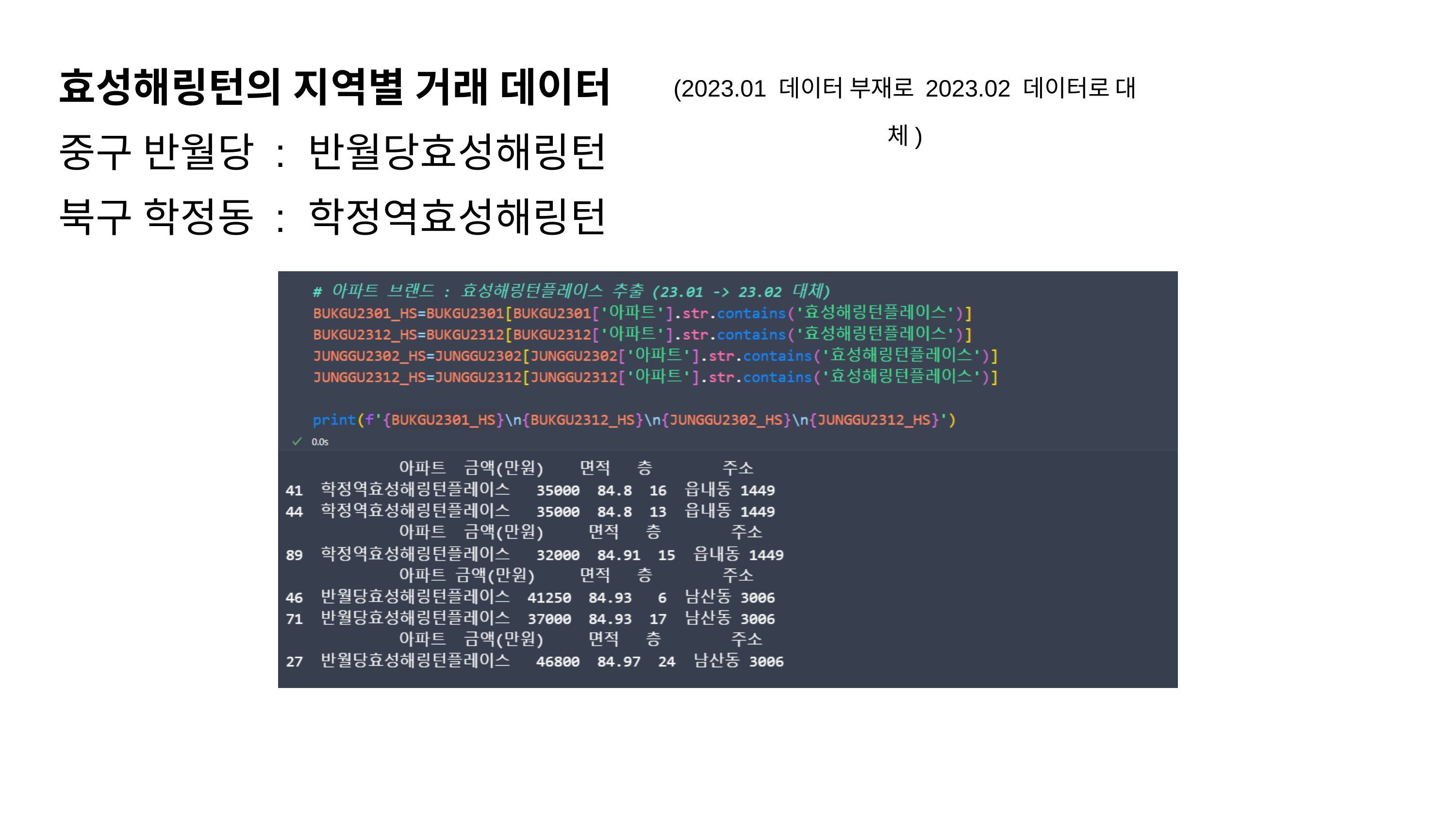

효성해링턴의 지역별 거래 데이터
중구 반월당 : 반월당효성해링턴
북구 학정동 : 학정역효성해링턴
(2023.01 데이터 부재로 2023.02 데이터로 대체)